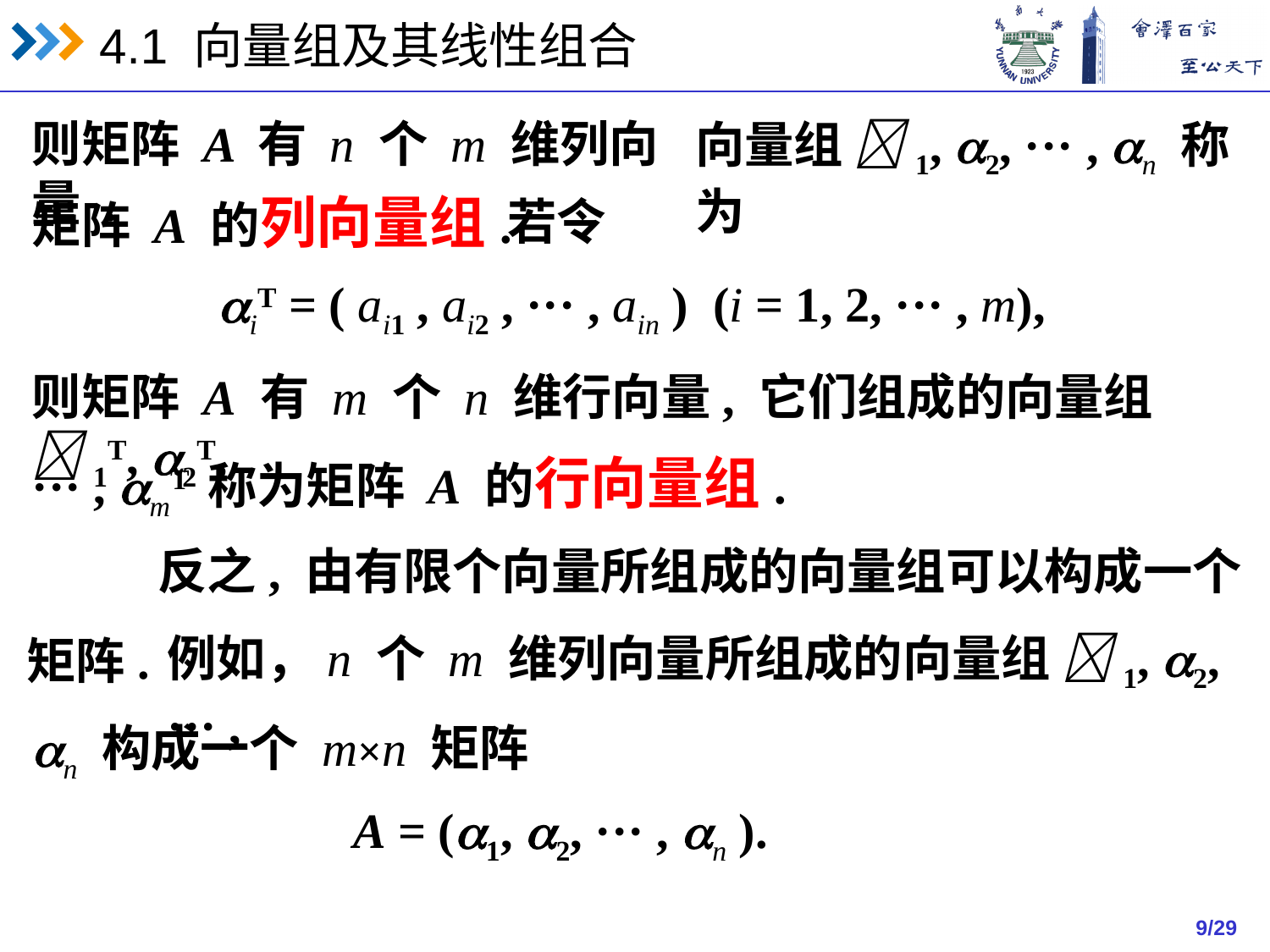

则矩阵 A 有 n 个 m 维列向量 .
向量组 α1, α2, ··· , αn 称为
矩阵 A 的列向量组.
若令
 αiT = ( ai1 , ai2 , ··· , ain )  (i = 1, 2, ··· , m),
则矩阵 A 有 m 个 n 维行向量, 它们组成的向量组α1T, α2T,
··· , αmT 称为矩阵 A 的行向量组.
 反之, 由有限个向量所组成的向量组可以构成一个
例如，n 个 m 维列向量所组成的向量组 α1, α2, ··· ,
矩阵.
αn 构成一个 m×n 矩阵
 A = (α1, α2, ··· , αn ).